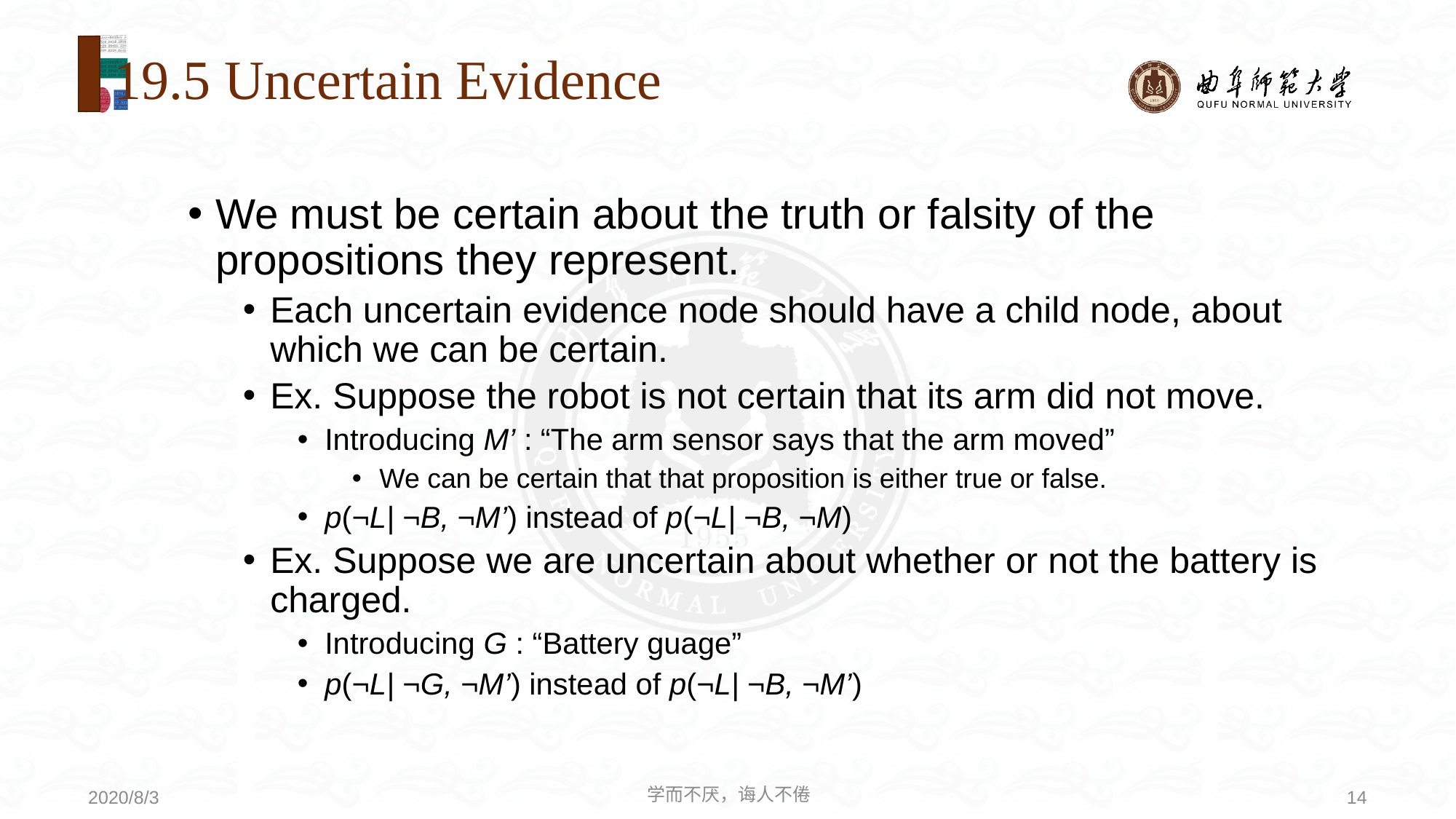

# 19.5 Uncertain Evidence
We must be certain about the truth or falsity of the propositions they represent.
Each uncertain evidence node should have a child node, about which we can be certain.
Ex. Suppose the robot is not certain that its arm did not move.
Introducing M’ : “The arm sensor says that the arm moved”
We can be certain that that proposition is either true or false.
p(¬L| ¬B, ¬M’) instead of p(¬L| ¬B, ¬M)
Ex. Suppose we are uncertain about whether or not the battery is charged.
Introducing G : “Battery guage”
p(¬L| ¬G, ¬M’) instead of p(¬L| ¬B, ¬M’)
学而不厌，诲人不倦
14
2020/8/3